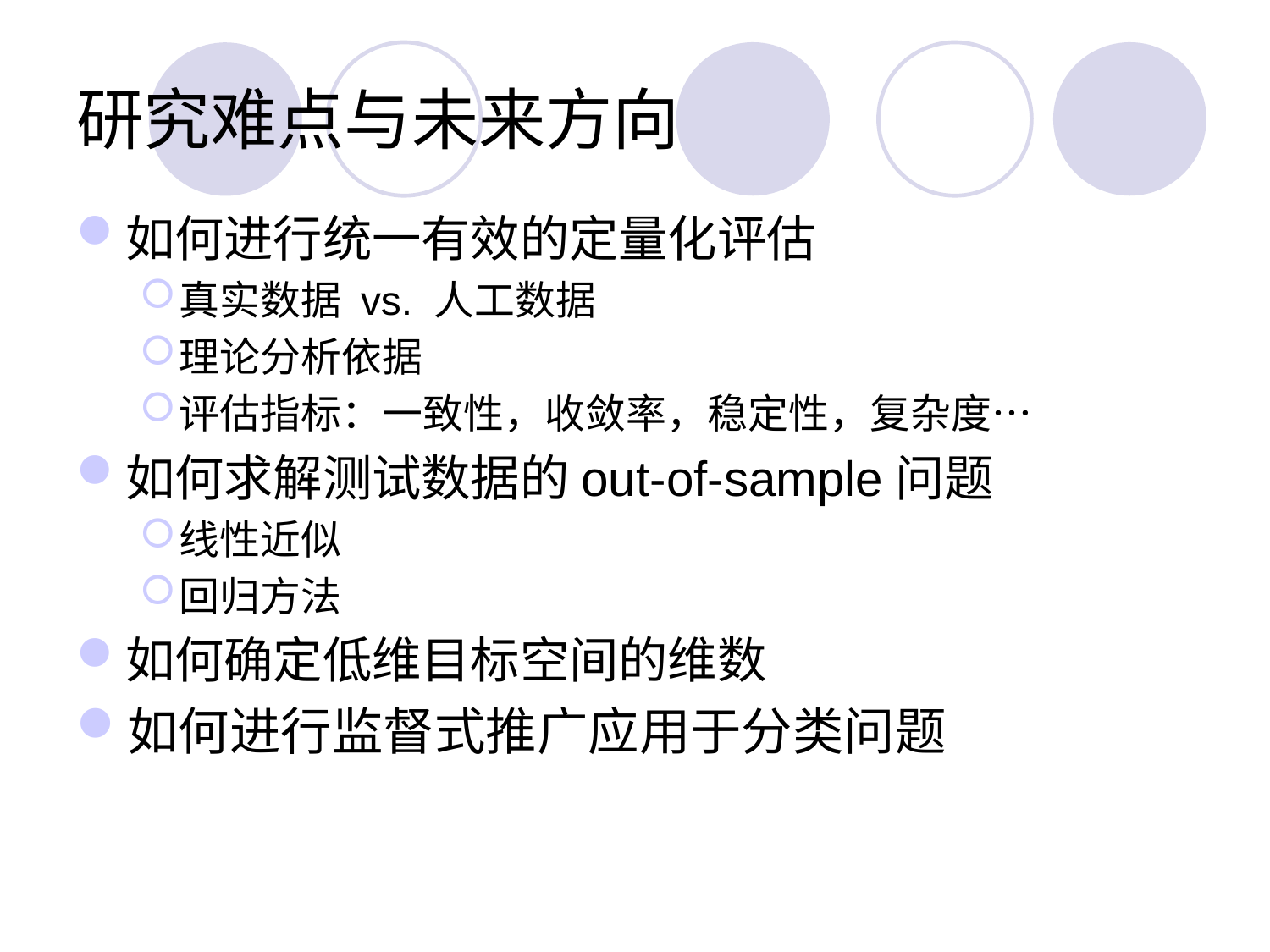

# 研究难点与未来方向
如何进行统一有效的定量化评估
真实数据 vs. 人工数据
理论分析依据
评估指标：一致性，收敛率，稳定性，复杂度…
如何求解测试数据的out-of-sample问题
线性近似
回归方法
如何确定低维目标空间的维数
如何进行监督式推广应用于分类问题
73